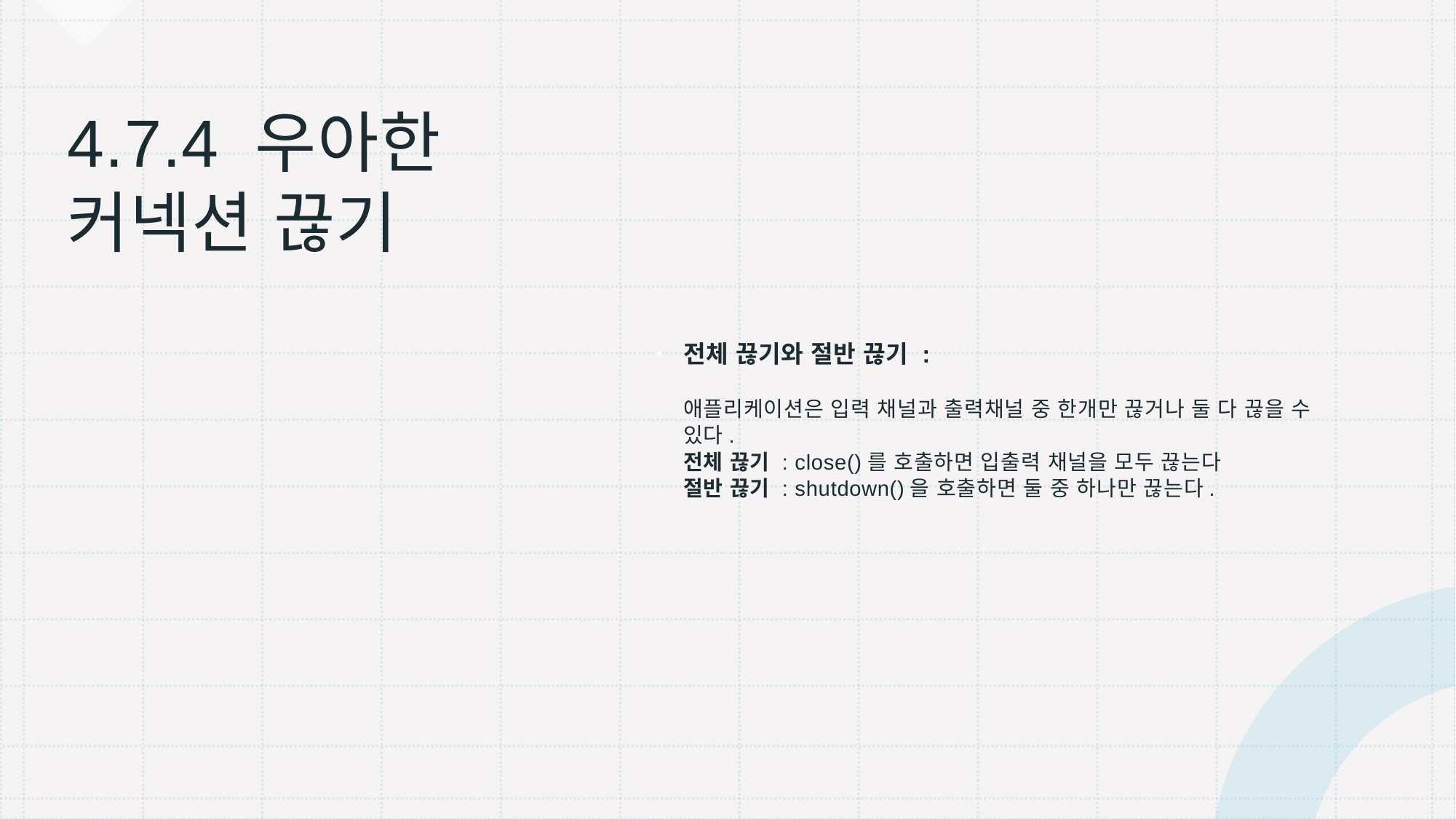

# 4.7.4 우아한 커넥션 끊기
전체 끊기와 절반 끊기 :
애플리케이션은 입력 채널과 출력채널 중 한개만 끊거나 둘 다 끊을 수 있다.
전체 끊기 : close()를 호출하면 입출력 채널을 모두 끊는다
절반 끊기 : shutdown()을 호출하면 둘 중 하나만 끊는다.